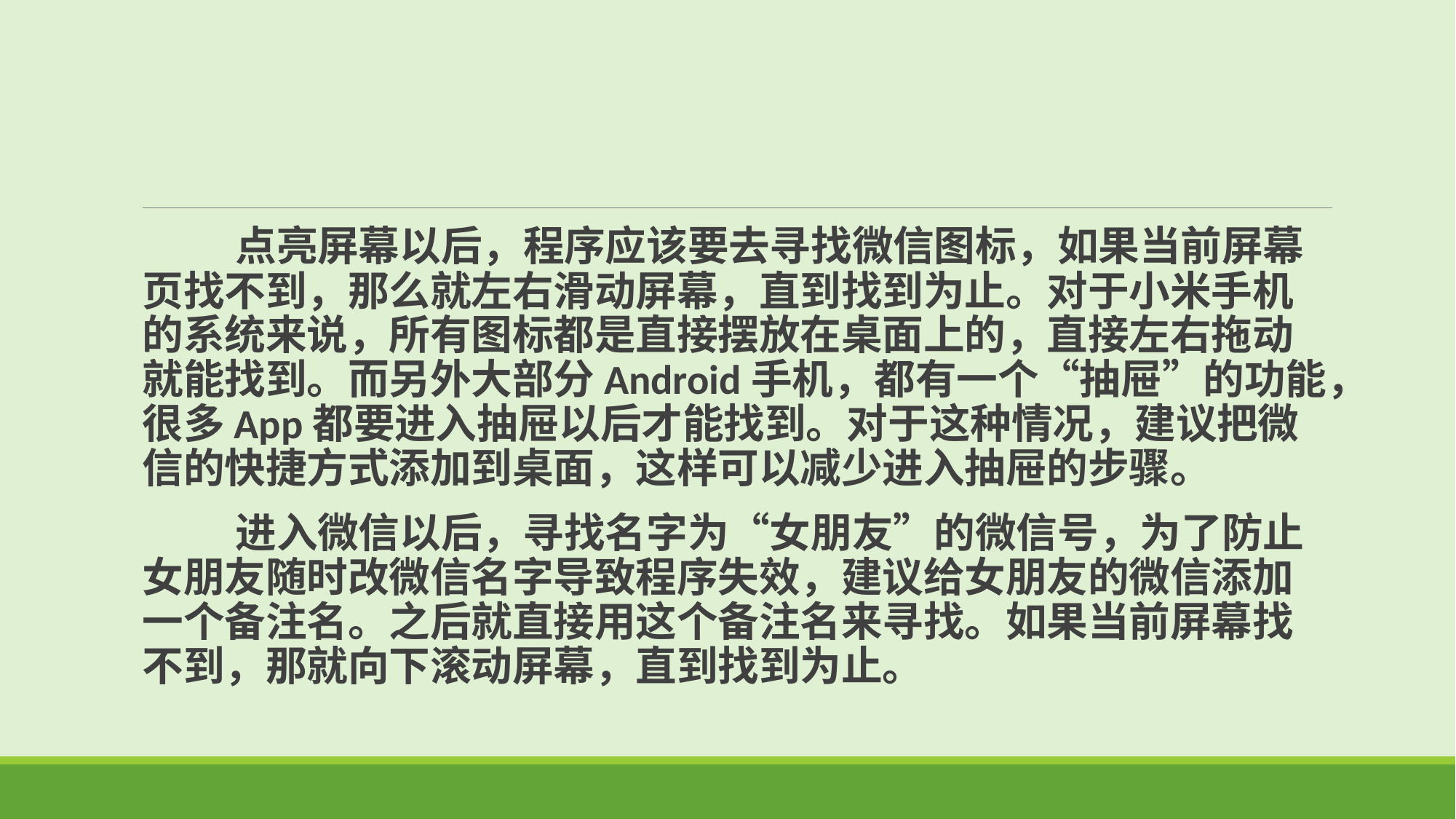

点亮屏幕以后，程序应该要去寻找微信图标，如果当前屏幕页找不到，那么就左右滑动屏幕，直到找到为止。对于小米手机的系统来说，所有图标都是直接摆放在桌面上的，直接左右拖动就能找到。而另外大部分Android手机，都有一个“抽屉”的功能，很多App都要进入抽屉以后才能找到。对于这种情况，建议把微信的快捷方式添加到桌面，这样可以减少进入抽屉的步骤。
         进入微信以后，寻找名字为“女朋友”的微信号，为了防止女朋友随时改微信名字导致程序失效，建议给女朋友的微信添加一个备注名。之后就直接用这个备注名来寻找。如果当前屏幕找不到，那就向下滚动屏幕，直到找到为止。